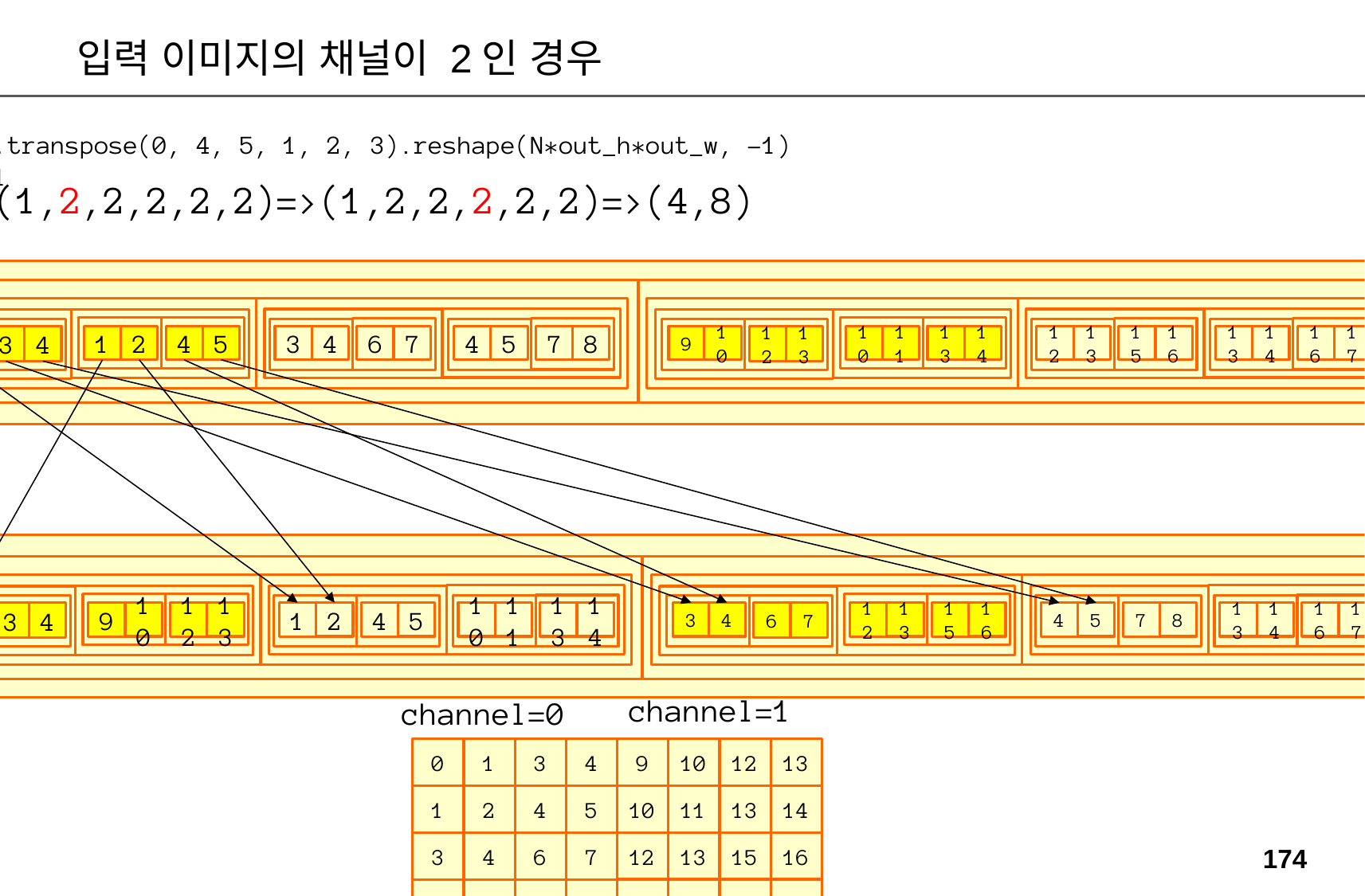

입력 이미지의 채널이 2인 경우
col = col.transpose(0, 4, 5, 1, 2, 3).reshape(N*out_h*out_w, -1)
return col
(1,2,2,2,2,2)=>(1,2,2,2,2,2)=>(4,8)

x
x

9
10
13
11
14
13
16
13
14
16
17
1
4
2
5
4
7
4
5
7
8
12
10
13
12
15
0
3
1
4
3
6

x
x

3
4
7
13
16
5
8
13
14
16
17
1
4
10
13
2
5
10
11
13
14
6
12
15
4
7
0
3
9
12
1
4
channel=1
channel=0
9
10
12
13
0
1
3
4
10
11
13
14
1
2
4
5
12
13
15
16
3
4
6
7
13
14
16
17
4
5
7
8